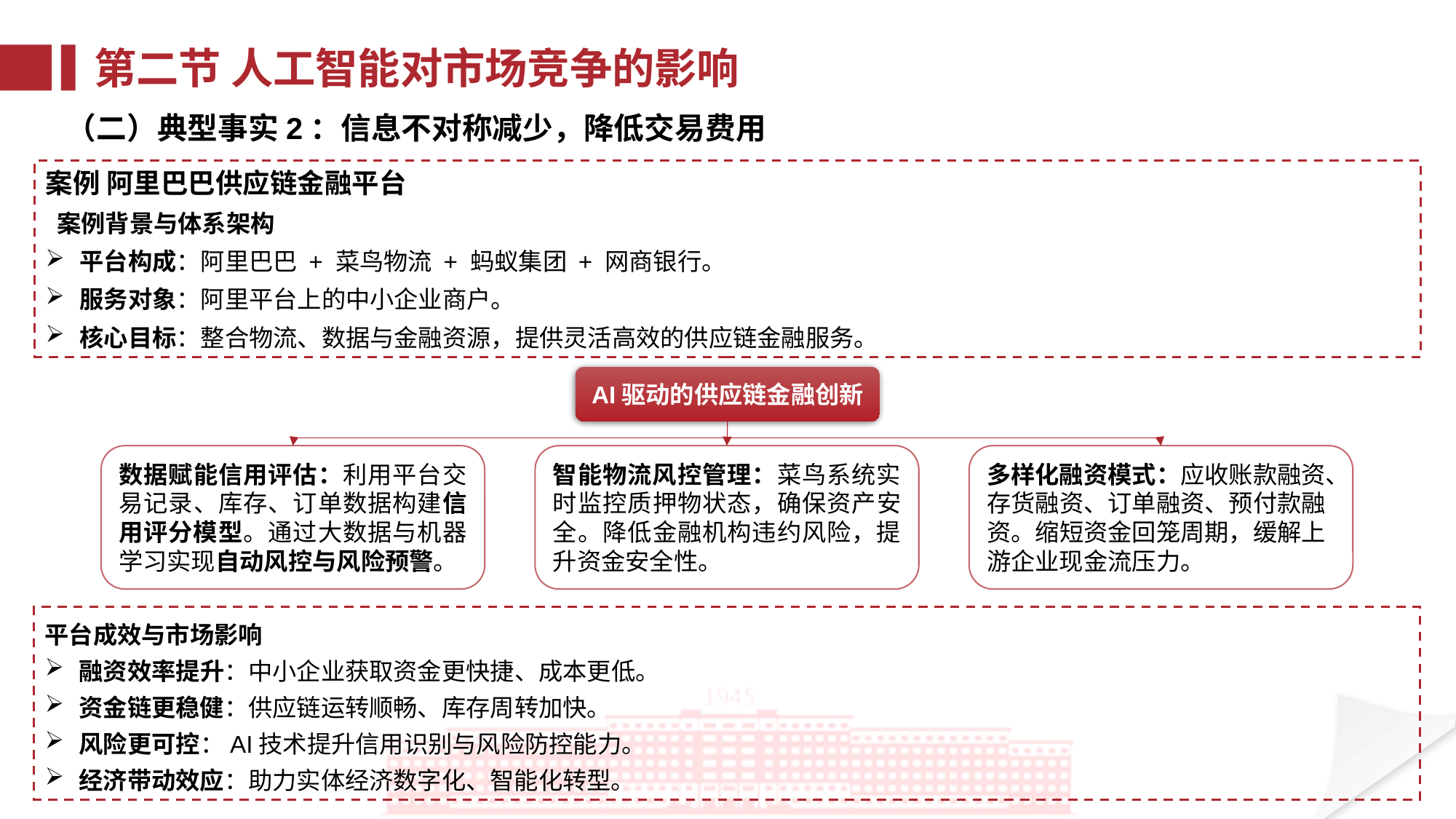

第二节 人工智能对市场竞争的影响
（二）典型事实2：信息不对称减少，降低交易费用
案例 阿里巴巴供应链金融平台
 案例背景与体系架构
平台构成：阿里巴巴 + 菜鸟物流 + 蚂蚁集团 + 网商银行。
服务对象：阿里平台上的中小企业商户。
核心目标：整合物流、数据与金融资源，提供灵活高效的供应链金融服务。
AI驱动的供应链金融创新
数据赋能信用评估：利用平台交易记录、库存、订单数据构建信用评分模型。通过大数据与机器学习实现自动风控与风险预警。
智能物流风控管理：菜鸟系统实时监控质押物状态，确保资产安全。降低金融机构违约风险，提升资金安全性。
多样化融资模式：应收账款融资、存货融资、订单融资、预付款融资。缩短资金回笼周期，缓解上游企业现金流压力。
平台成效与市场影响
融资效率提升：中小企业获取资金更快捷、成本更低。
资金链更稳健：供应链运转顺畅、库存周转加快。
风险更可控：AI技术提升信用识别与风险防控能力。
经济带动效应：助力实体经济数字化、智能化转型。